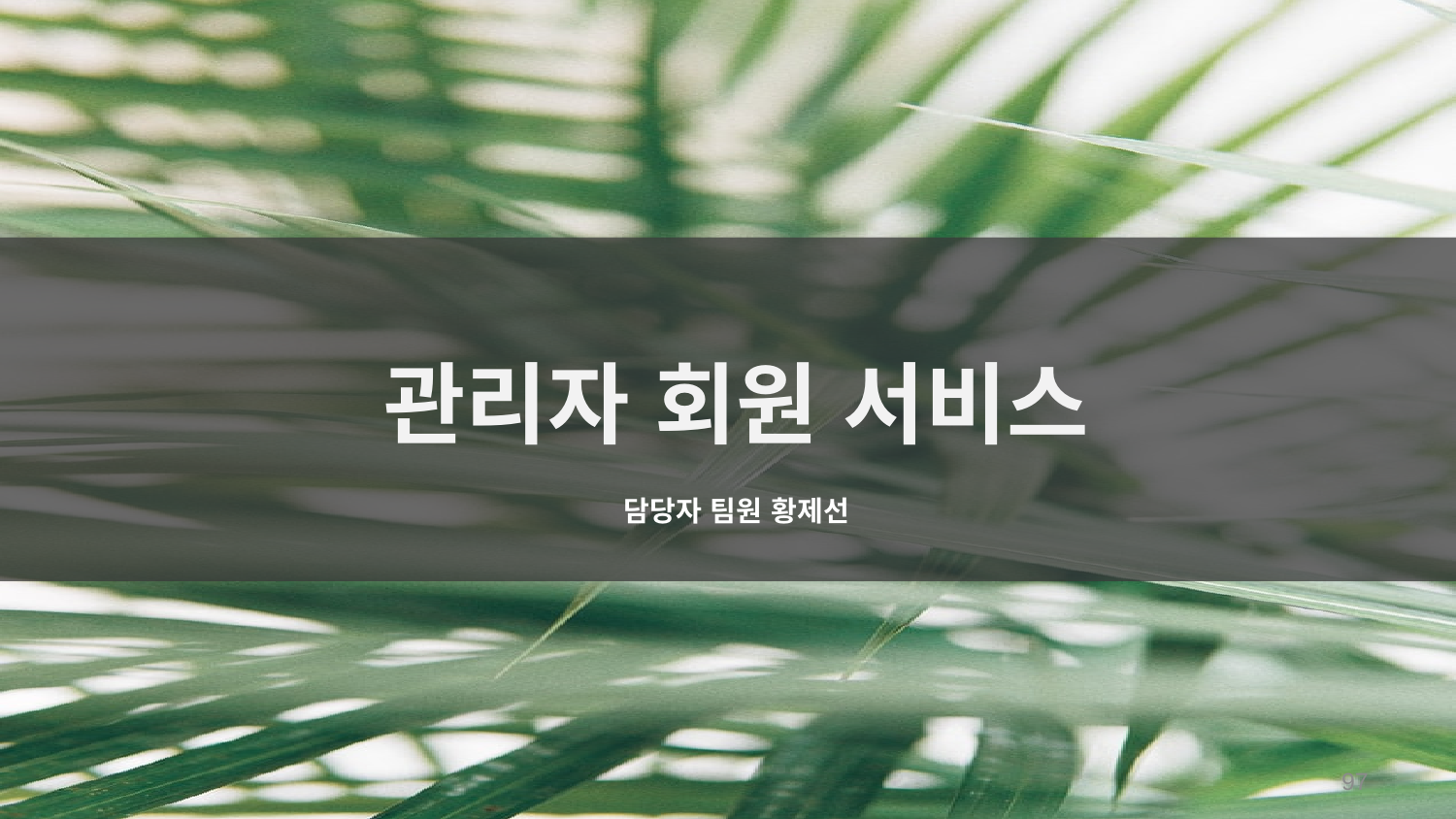

관리자 회원 서비스
담당자 팀원 황제선
97